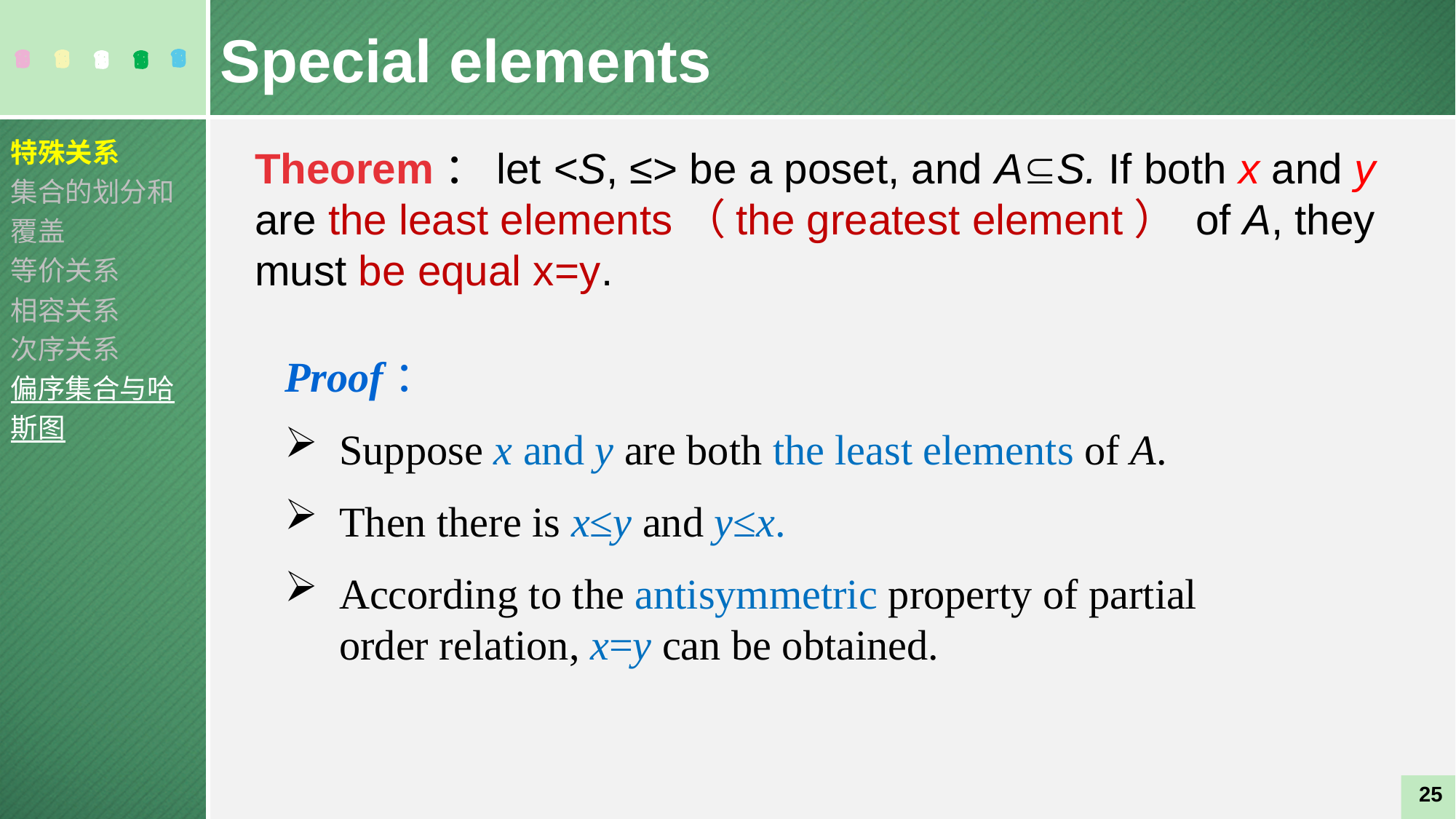

Special elements

特殊关系
集合的划分和覆盖
等价关系
相容关系
次序关系
偏序集合与哈斯图

Theorem：let <S, ≤> be a poset, and A⊆S. If both x and y are the least elements（the greatest element） of A, they must be equal x=y.
Proof：
Suppose x and y are both the least elements of A.
Then there is x≤y and y≤x.
According to the antisymmetric property of partial order relation, x=y can be obtained.
25